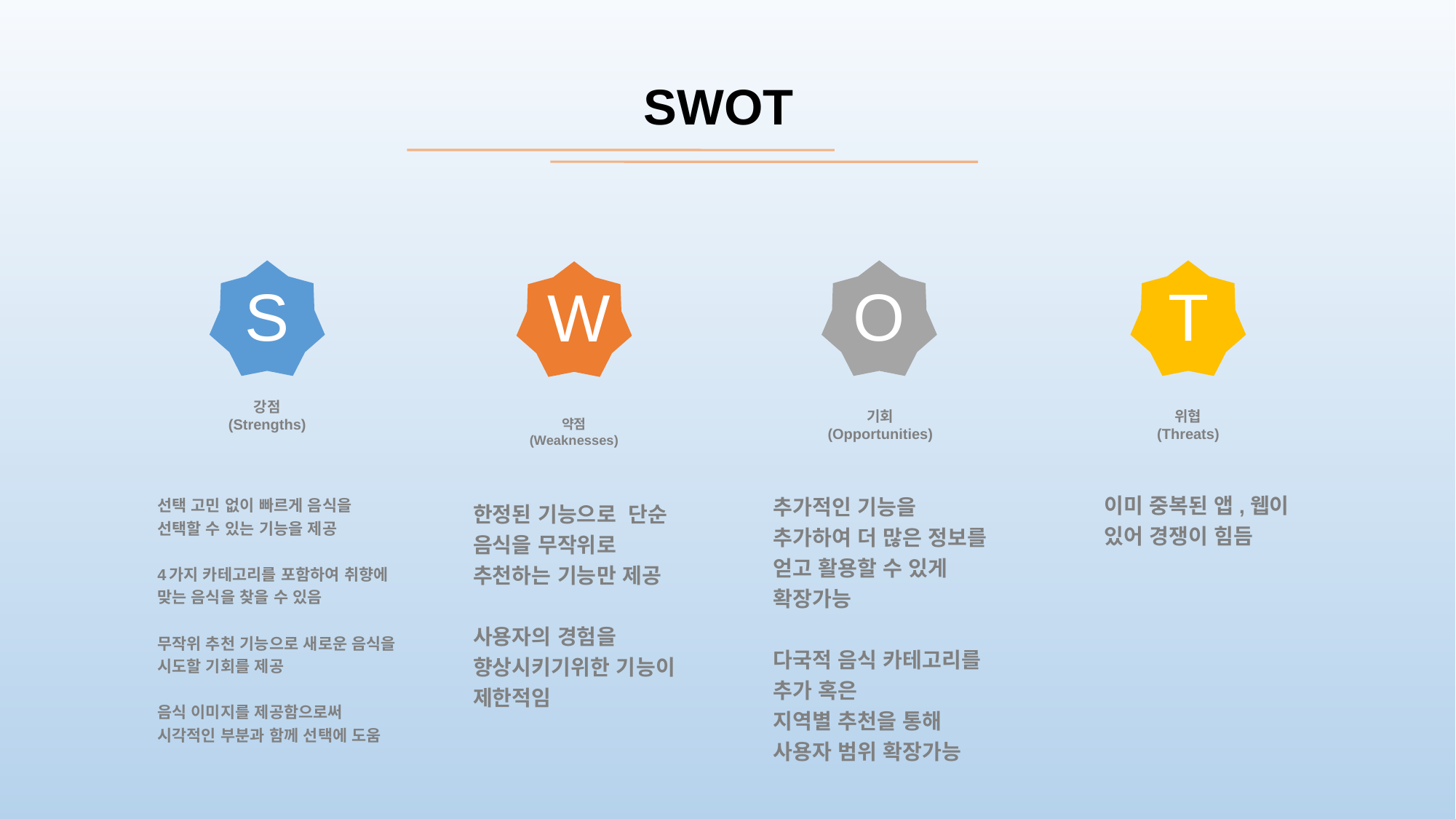

SWOT
S
강점
(Strengths)
선택 고민 없이 빠르게 음식을
선택할 수 있는 기능을 제공

4가지 카테고리를 포함하여 취향에 맞는 음식을 찾을 수 있음

무작위 추천 기능으로 새로운 음식을 시도할 기회를 제공

음식 이미지를 제공함으로써
시각적인 부분과 함께 선택에 도움

O
기회
(Opportunities)
추가적인 기능을  추가하여 더 많은 정보를 얻고 활용할 수 있게 확장가능

다국적 음식 카테고리를 추가 혹은
지역별 추천을 통해 사용자 범위 확장가능

T
위협
(Threats)
이미 중복된 앱,웹이 있어 경쟁이 힘듬

W
약점
(Weaknesses)

한정된 기능으로  단순 음식을 무작위로 추천하는 기능만 제공

사용자의 경험을 향상시키기위한 기능이 제한적임